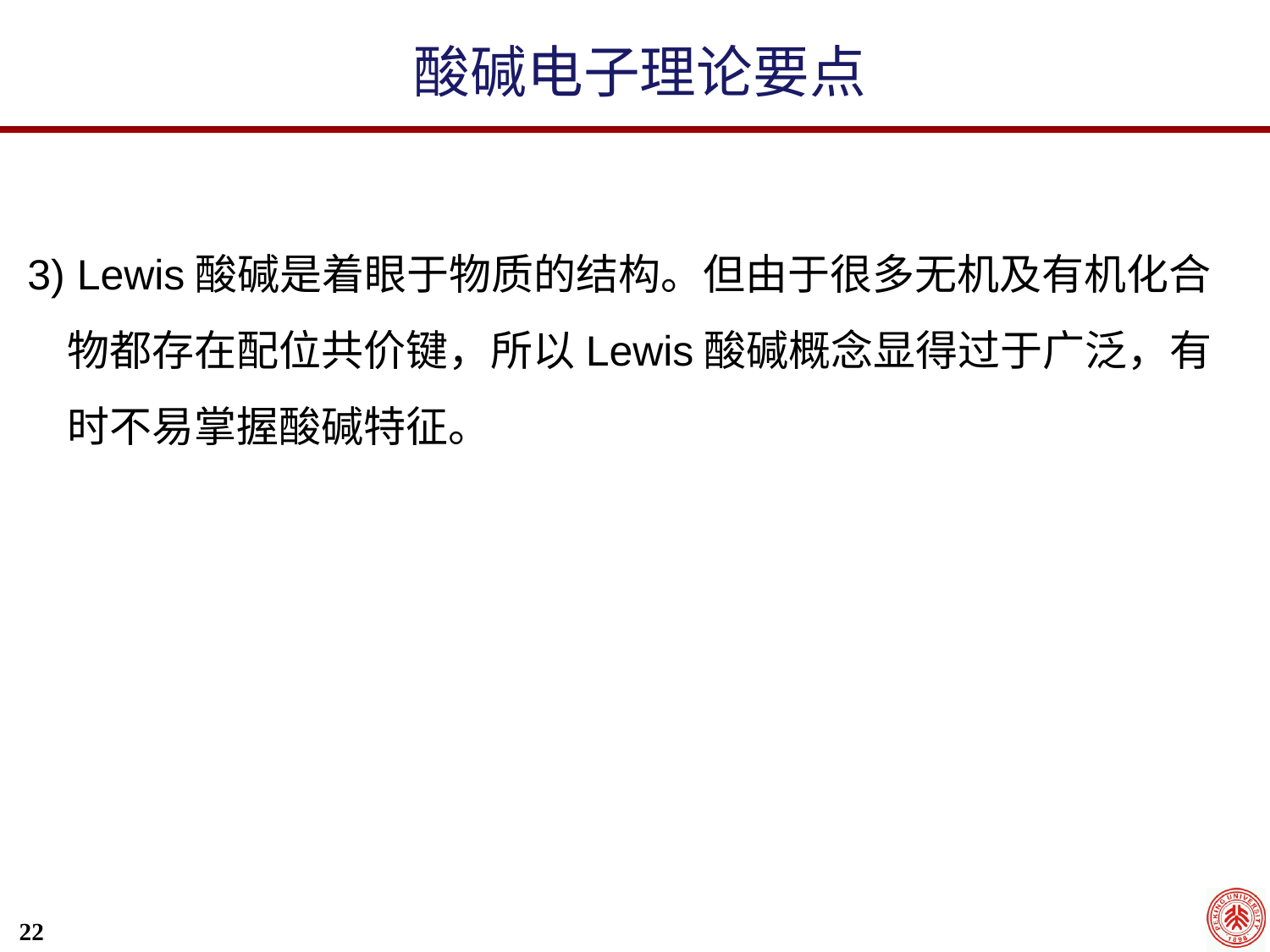

酸碱电子理论要点

3) Lewis酸碱是着眼于物质的结构。但由于很多无机及有机化合物都存在配位共价键，所以Lewis酸碱概念显得过于广泛，有时不易掌握酸碱特征。
22